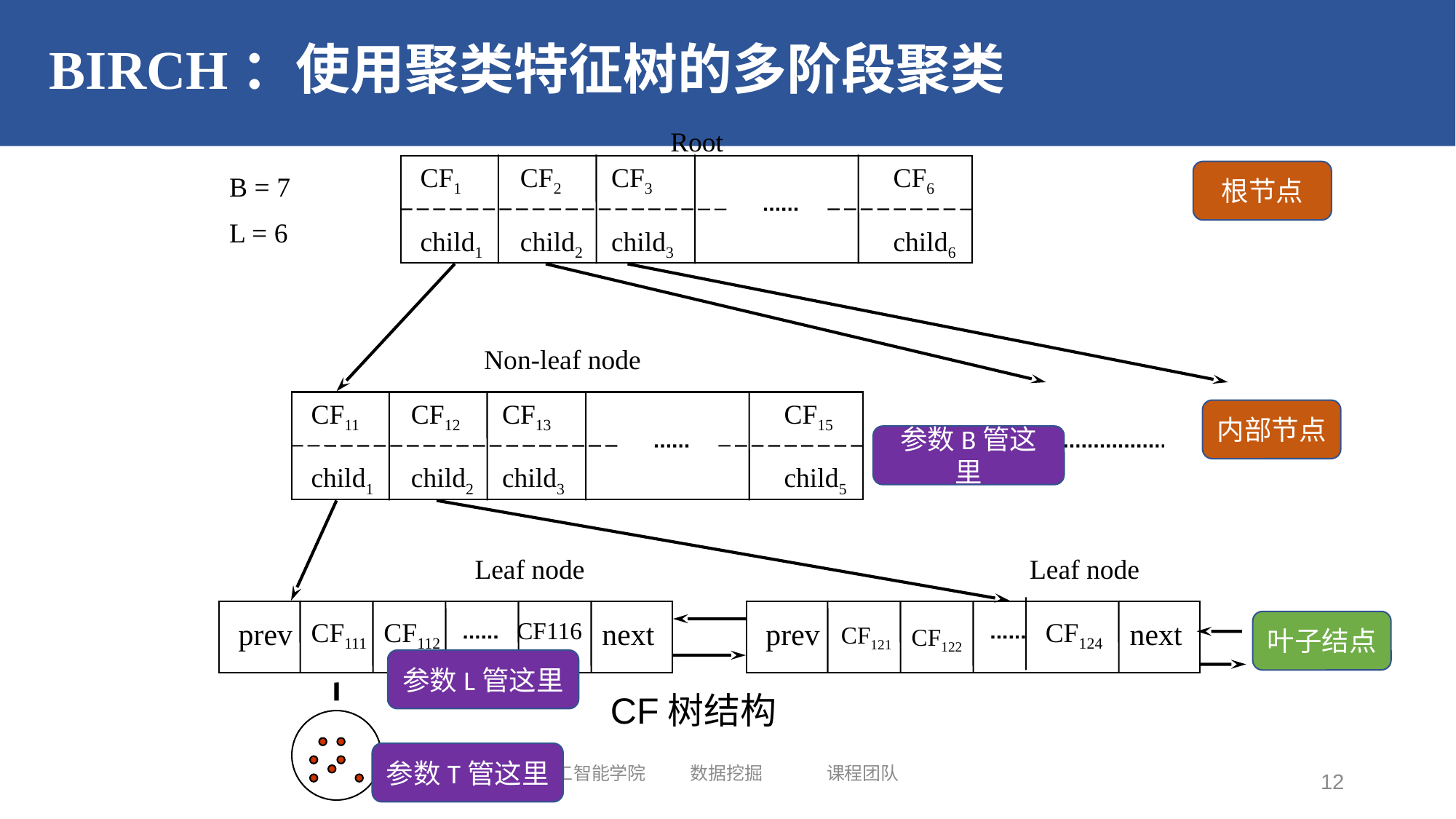

# BIRCH：使用聚类特征树的多阶段聚类
Root
CF1

CF2

CF3

CF6

child1
child2
child3
child6
根节点
B = 7
L = 6

Non-leaf node
CF11

CF12

CF13

CF15

内部节点
参数B管这里

child1
child2
child3
child5

Leaf node
Leaf node

prev
CF111
CF112
next
prev
CF124
next
CF116
叶子结点
CF121
CF122

参数L管这里

CF树结构

参数T管这里
人工智能学院           数据挖掘                课程团队
12